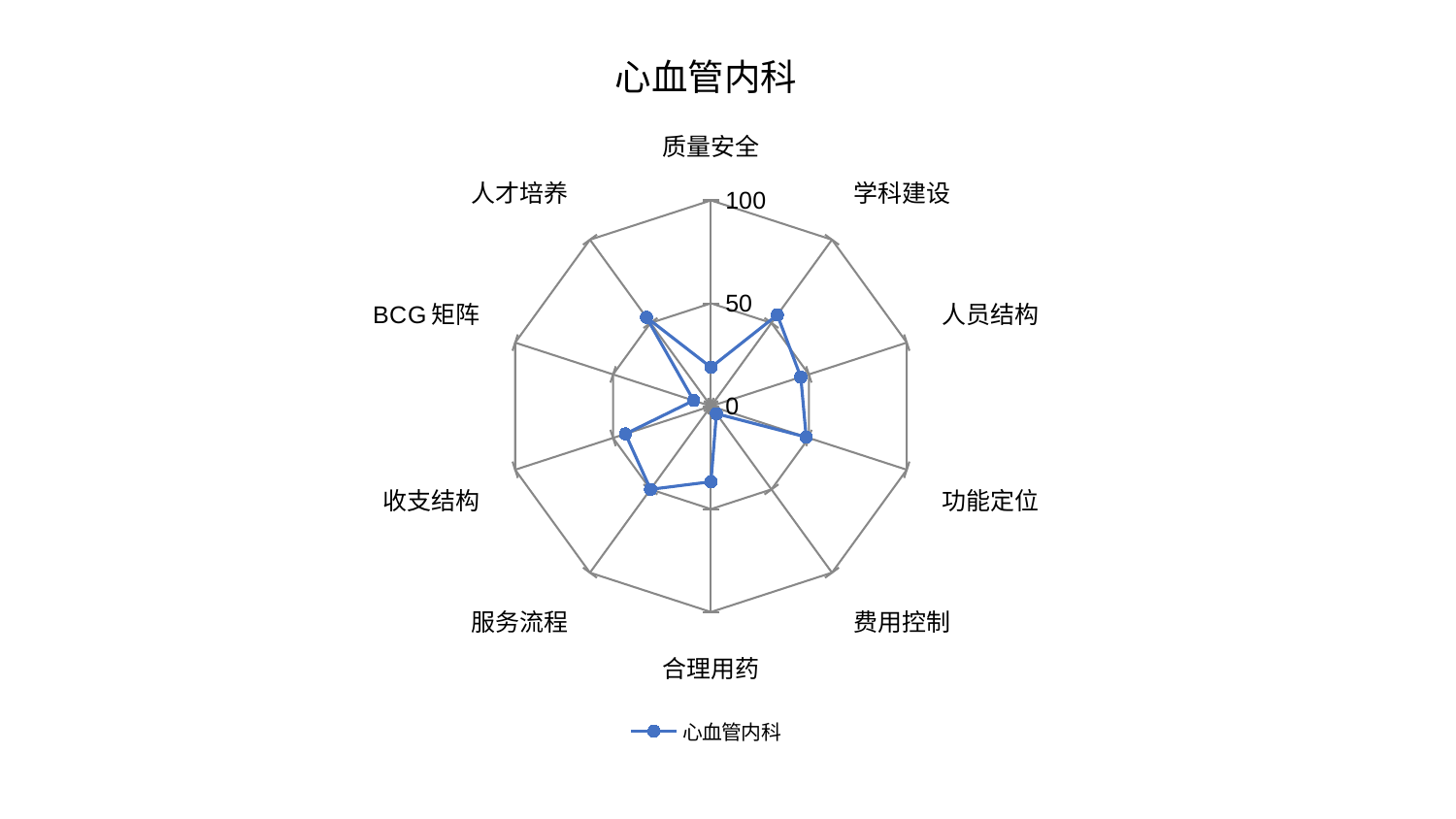

### Chart: 心血管内科

| Category | 心血管内科 |
|---|---|
| 质量安全 | 18.902629607891313 |
| 学科建设 | 54.84298180421985 |
| 人员结构 | 45.89700907984245 |
| 功能定位 | 48.63340809241033 |
| 费用控制 | 4.522672361933405 |
| 合理用药 | 36.70161818005861 |
| 服务流程 | 49.957376645078156 |
| 收支结构 | 43.67929981937805 |
| BCG矩阵 | 8.849112645624947 |
| 人才培养 | 53.370609177985045 |
147